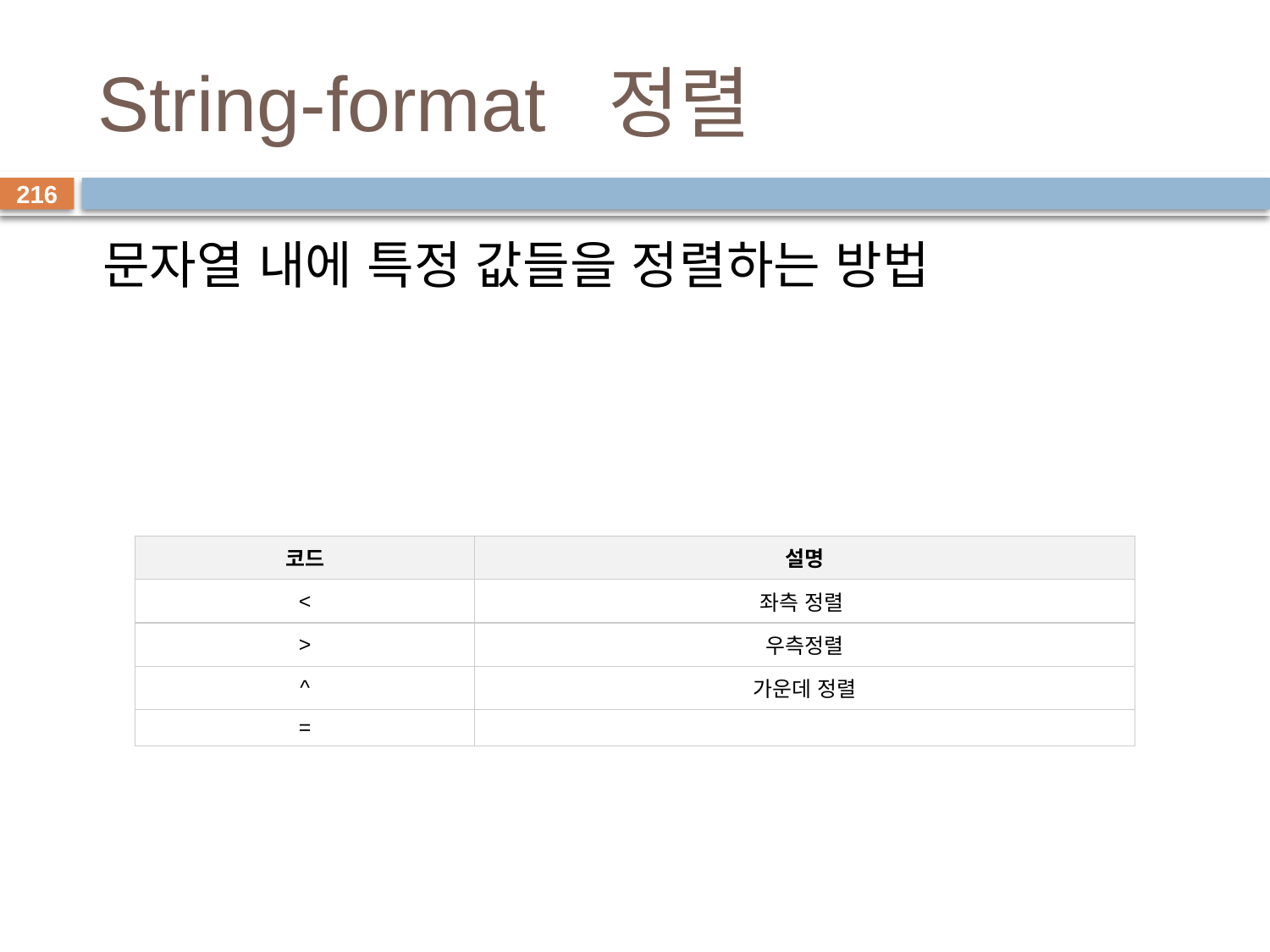

# String-format  정렬
216
 문자열 내에 특정 값들을 정렬하는 방법
| 코드 | 설명 |
| --- | --- |
| < | 좌측 정렬 |
| > | 우측정렬 |
| ^ | 가운데 정렬 |
| = |  |